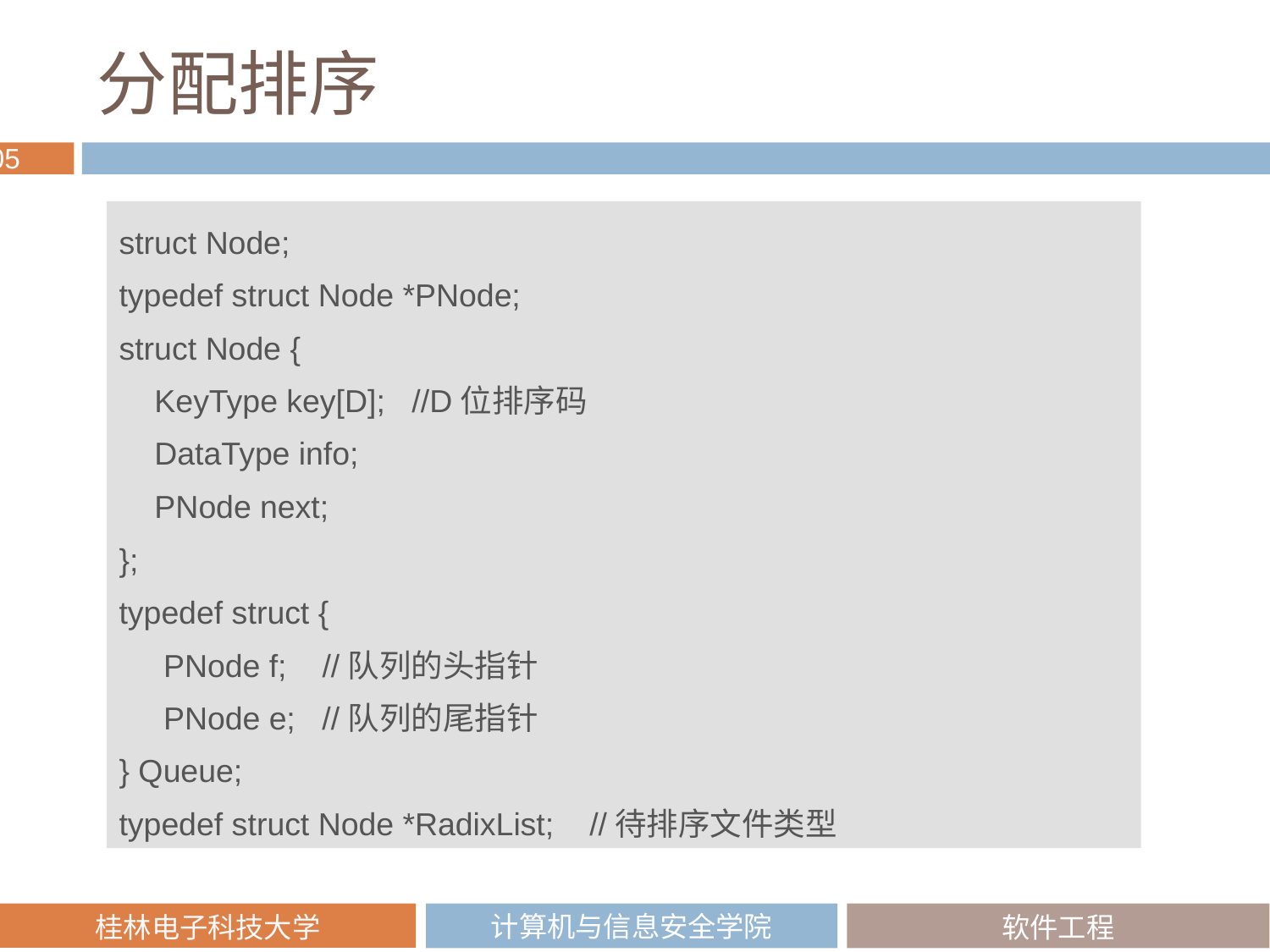

# 分配排序
struct Node;
typedef struct Node *PNode;
struct Node {
    KeyType key[D];   //D位排序码
    DataType info;
    PNode next;
};
typedef struct {
     PNode f;    //队列的头指针
     PNode e;   //队列的尾指针
} Queue;
typedef struct Node *RadixList;    //待排序文件类型